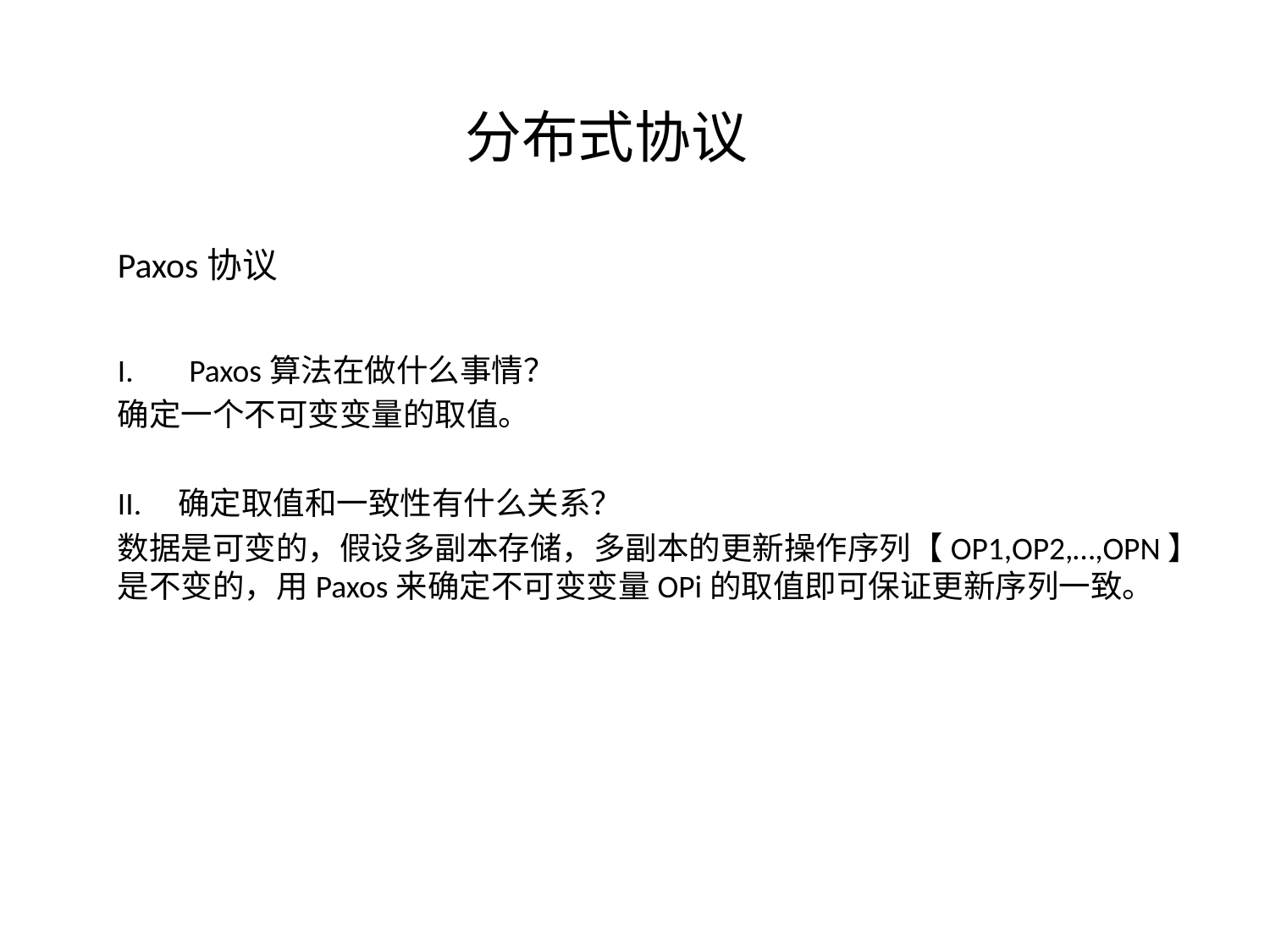

# 分布式协议
Paxos协议

Paxos算法在做什么事情？
确定一个不可变变量的取值。

II.    确定取值和一致性有什么关系？
数据是可变的，假设多副本存储，多副本的更新操作序列【OP1,OP2,…,OPN】是不变的，用Paxos来确定不可变变量OPi的取值即可保证更新序列一致。